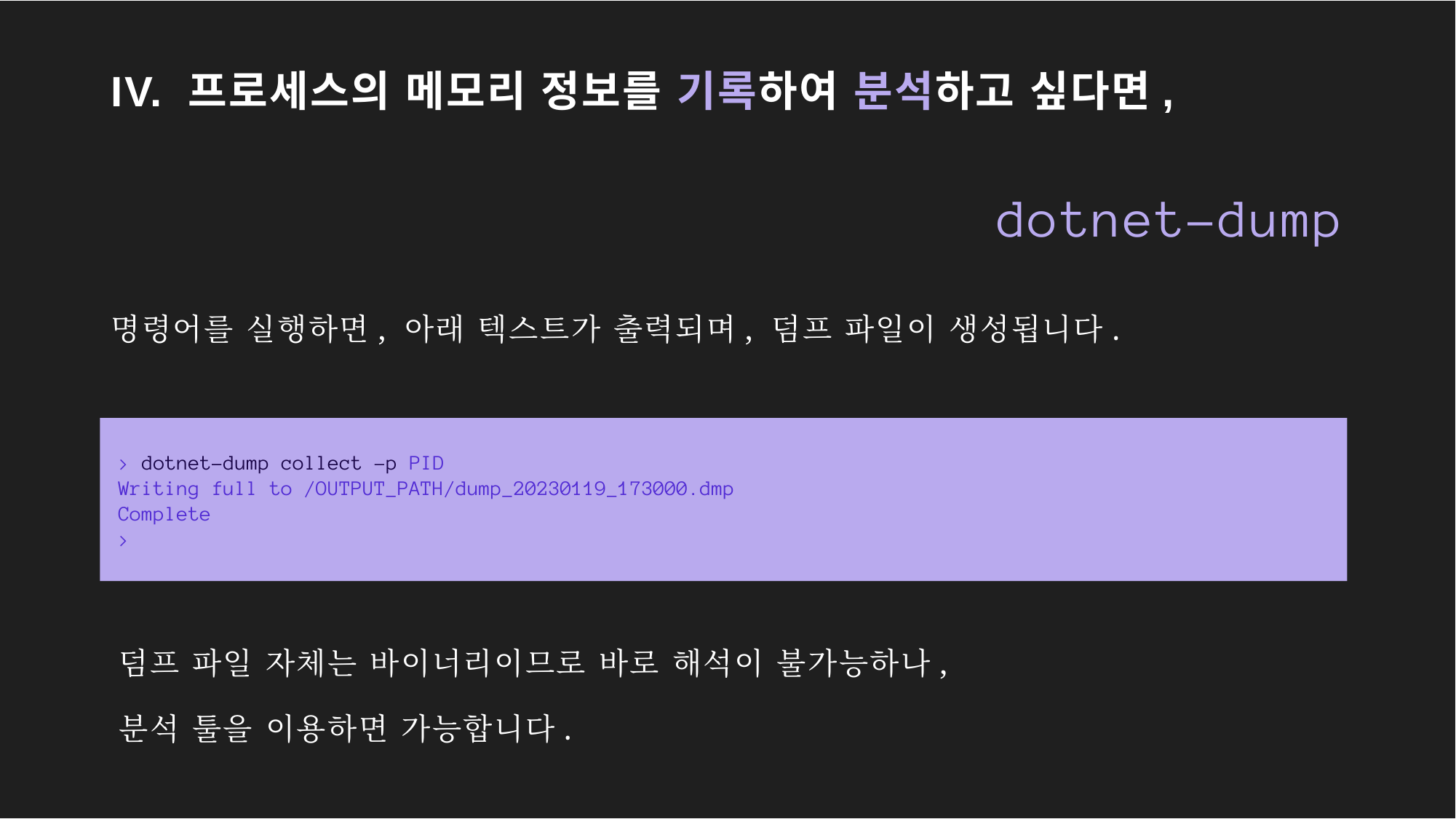

# IV. 프로세스의 메모리 정보를 기록하여 분석하고 싶다면,
dotnet-dump
명령어를 실행하면, 아래 텍스트가 출력되며, 덤프 파일이 생성됩니다.

> dotnet-dump collect –p PID
Writing full to /OUTPUT_PATH/dump_20230119_173000.dmp
Complete
>
덤프 파일 자체는 바이너리이므로 바로 해석이 불가능하나,

분석 툴을 이용하면 가능합니다.